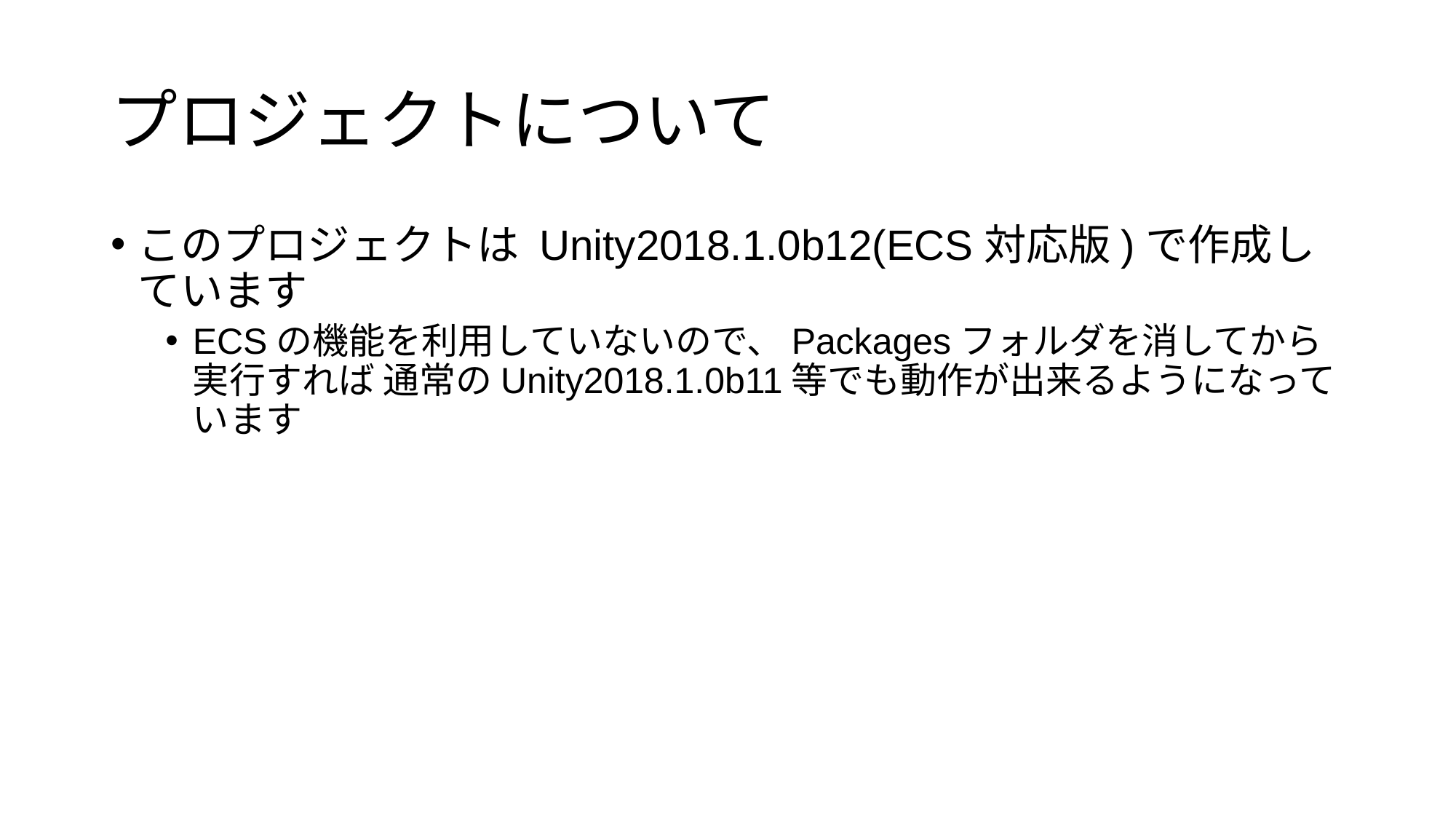

# プロジェクトについて
このプロジェクトは Unity2018.1.0b12(ECS対応版)で作成しています
ECSの機能を利用していないので、Packagesフォルダを消してから実行すれば 通常のUnity2018.1.0b11等でも動作が出来るようになっています